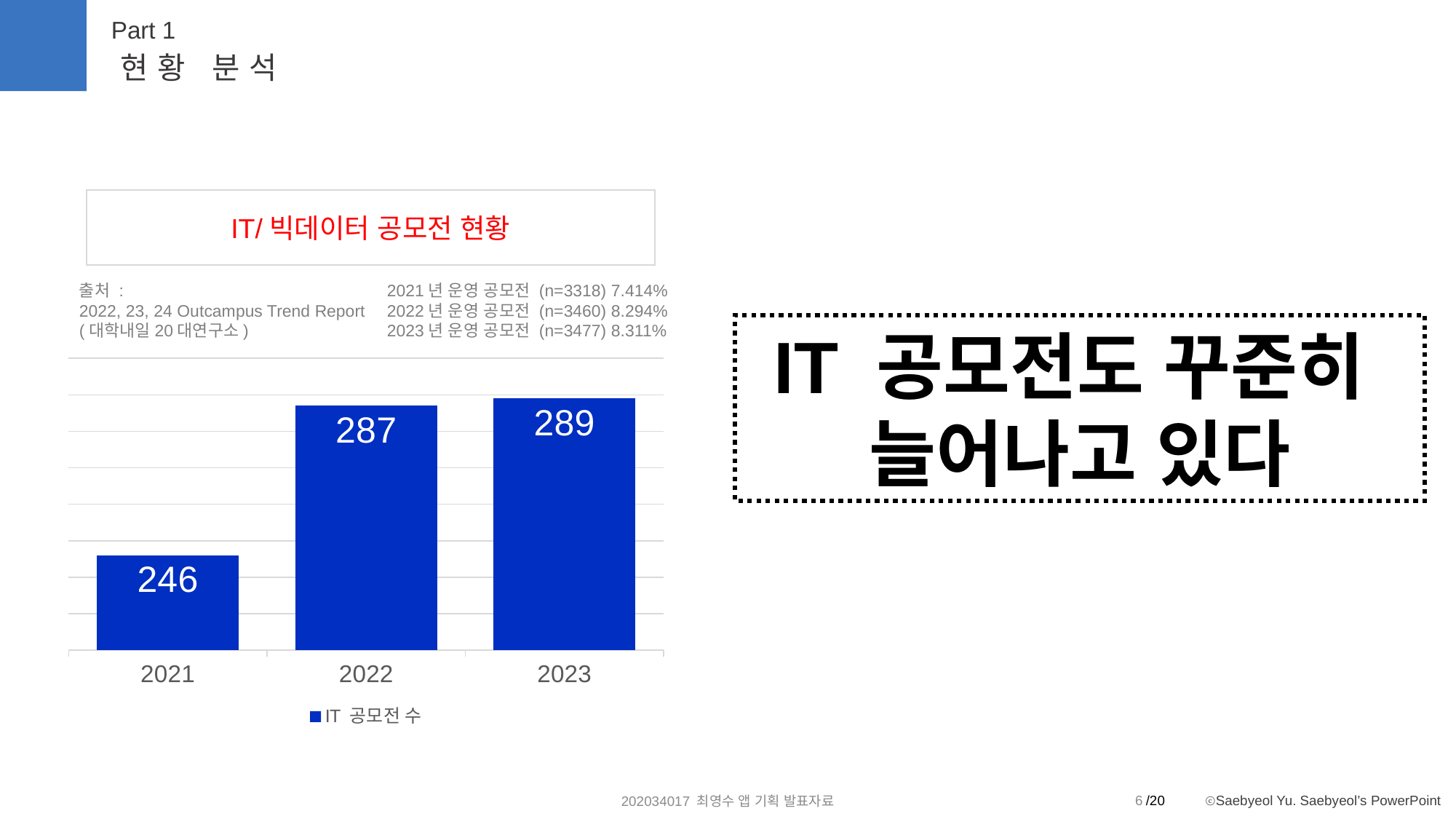

Part 1
현황 분석
IT/빅데이터 공모전 현황
출처 :
2022, 23, 24 Outcampus Trend Report
(대학내일20대연구소)
2021년 운영 공모전 (n=3318) 7.414%
2022년 운영 공모전 (n=3460) 8.294%
2023년 운영 공모전 (n=3477) 8.311%
IT 공모전도 꾸준히
늘어나고 있다

### Chart

| Category | IT 공모전 수 |
|---|---|
| 2021 | 246.0 |
| 2022 | 287.0 |
| 2023 | 289.0 |
6
202034017 최영수 앱 기획 발표자료